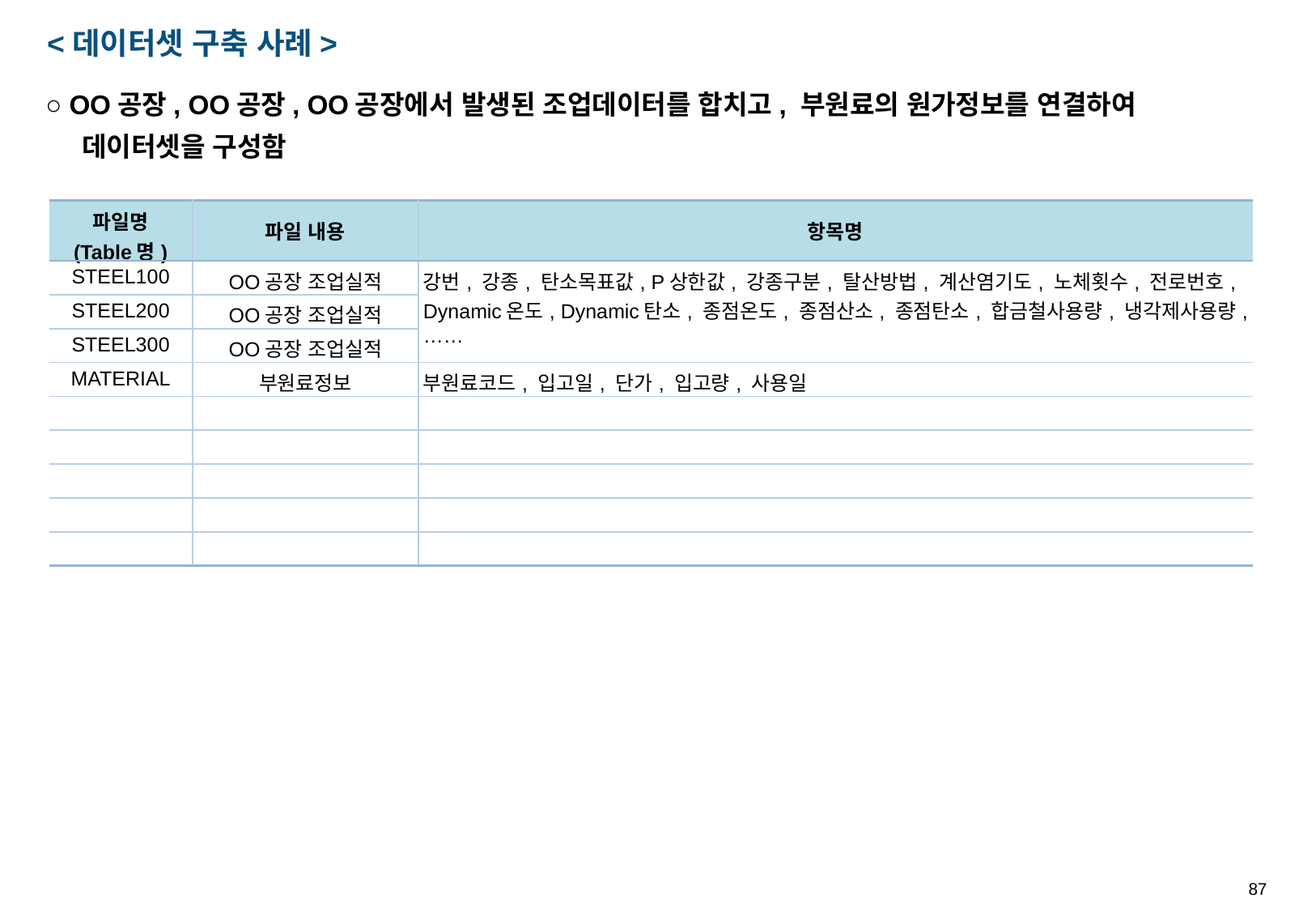

<데이터셋 구축 사례>
○ OO공장, OO공장, OO공장에서 발생된 조업데이터를 합치고, 부원료의 원가정보를 연결하여
    데이터셋을 구성함
| 파일명 (Table명) | 파일 내용 | 항목명 |
| --- | --- | --- |
| STEEL100 | OO공장 조업실적 | 강번, 강종, 탄소목표값, P상한값, 강종구분, 탈산방법, 계산염기도, 노체횟수, 전로번호, Dynamic온도, Dynamic탄소, 종점온도, 종점산소, 종점탄소, 합금철사용량, 냉각제사용량, …… |
| STEEL200 | OO공장 조업실적 |  |
| STEEL300 | OO공장 조업실적 |  |
| MATERIAL | 부원료정보 | 부원료코드, 입고일, 단가, 입고량, 사용일 |
|  |  |  |
|  |  |  |
|  |  |  |
|  |  |  |
|  |  |  |
87